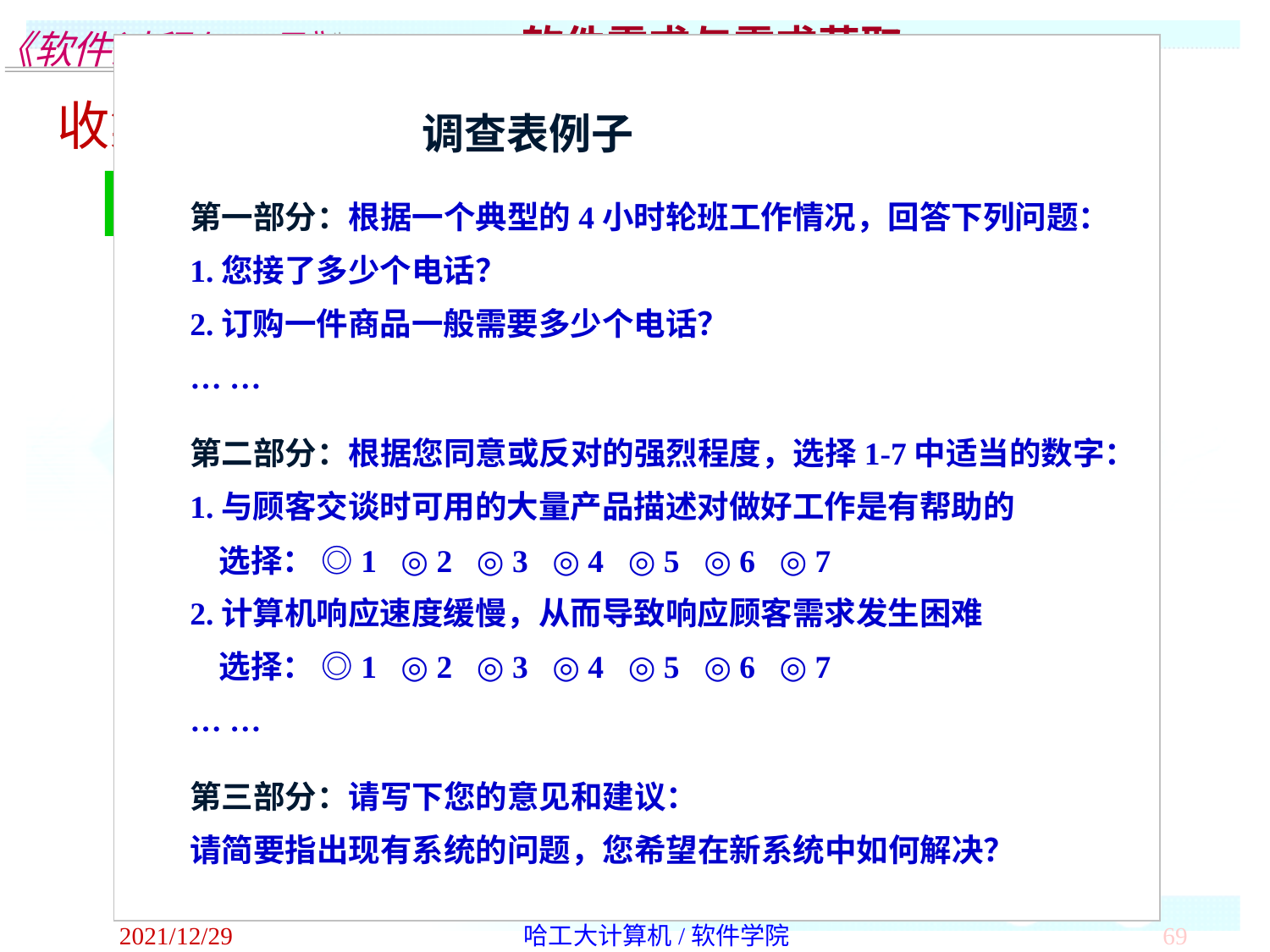

软件需求与需求获取
                              调查表例子
第一部分：根据一个典型的4小时轮班工作情况，回答下列问题：
1.您接了多少个电话？
2.订购一件商品一般需要多少个电话？
… …

第二部分：根据您同意或反对的强烈程度，选择1-7中适当的数字：
1.与顾客交谈时可用的大量产品描述对做好工作是有帮助的
   选择： ◎1   ◎ 2   ◎ 3   ◎ 4   ◎ 5   ◎ 6   ◎ 7
2.计算机响应速度缓慢，从而导致响应顾客需求发生困难
   选择： ◎1   ◎ 2   ◎ 3   ◎ 4   ◎ 5   ◎ 6   ◎ 7
… …

第三部分：请写下您的意见和建议：
请简要指出现有系统的问题，您希望在新系统中如何解决？
收集现有书面资料
3）分发和收集需求调查表